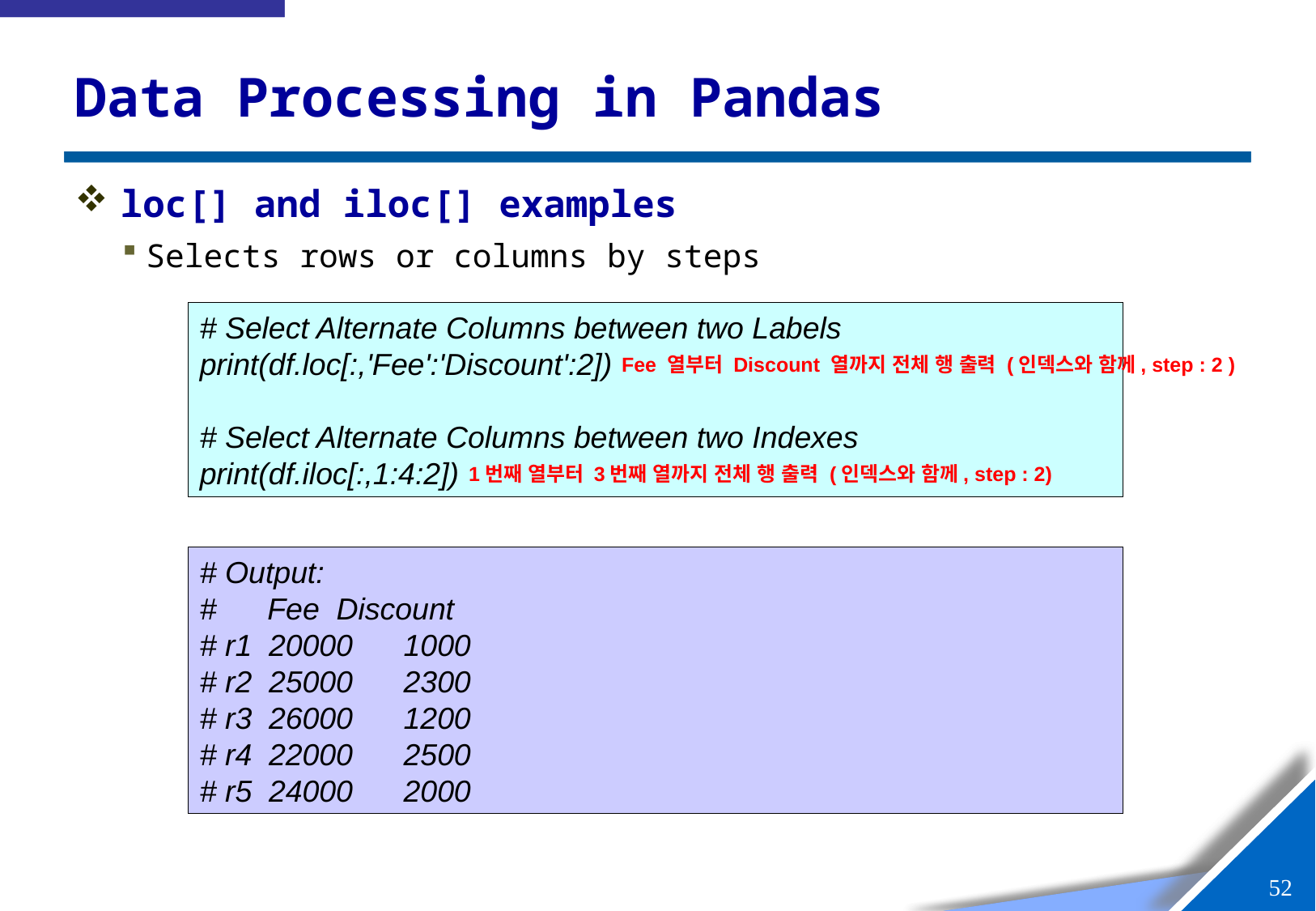

# Data Processing in Pandas
loc[] and iloc[] examples
Selects rows or columns by steps
# Select Alternate Columns between two Labels
print(df.loc[:,'Fee':'Discount':2])

# Select Alternate Columns between two Indexes
print(df.iloc[:,1:4:2])
Fee 열부터 Discount 열까지 전체 행 출력 (인덱스와 함께, step : 2 )
1번째 열부터 3번째 열까지 전체 행 출력 (인덱스와 함께, step : 2)
# Output:
#      Fee  Discount
# r1  20000      1000
# r2  25000      2300
# r3  26000      1200
# r4  22000      2500
# r5  24000      2000
52